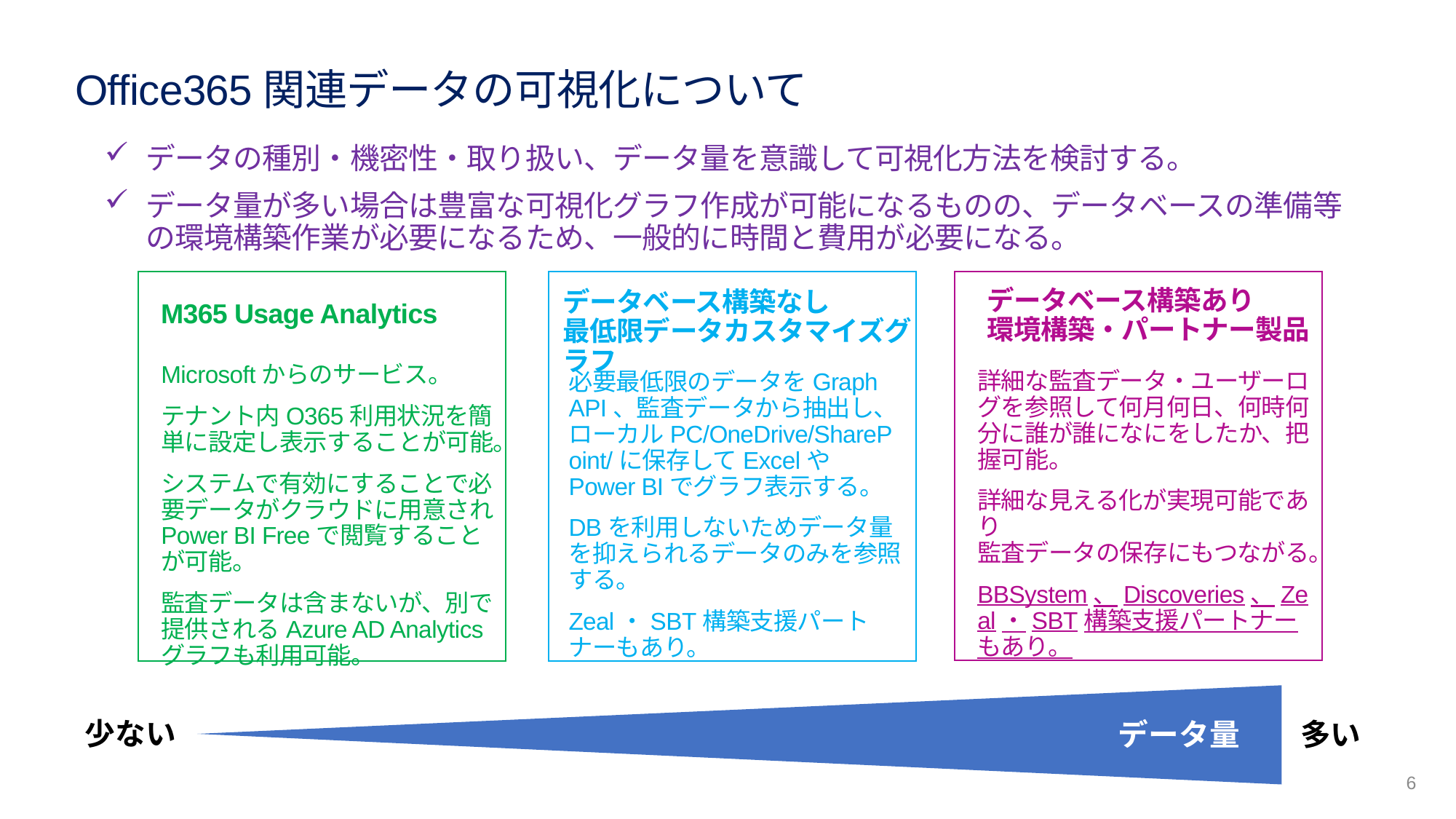

# Office365関連データの可視化について
データの種別・機密性・取り扱い、データ量を意識して可視化方法を検討する。
データ量が多い場合は豊富な可視化グラフ作成が可能になるものの、データベースの準備等の環境構築作業が必要になるため、一般的に時間と費用が必要になる。

データベース構築あり
環境構築・パートナー製品
データベース構築なし
最低限データカスタマイズグラフ
M365 Usage Analytics
Microsoftからのサービス。
テナント内O365利用状況を簡単に設定し表示することが可能。
システムで有効にすることで必要データがクラウドに用意されPower BI Freeで閲覧することが可能。
監査データは含まないが、別で提供されるAzure AD Analyticsグラフも利用可能。
詳細な監査データ・ユーザーログを参照して何月何日、何時何分に誰が誰になにをしたか、把握可能。
詳細な見える化が実現可能であり
監査データの保存にもつながる。
BBSystem、Discoveries、Zeal・SBT構築支援パートナーもあり。
必要最低限のデータをGraph API、監査データから抽出し、ローカルPC/OneDrive/SharePoint/に保存してExcelやPower BIでグラフ表示する。
DBを利用しないためデータ量を抑えられるデータのみを参照する。
Zeal・SBT構築支援パートナーもあり。
少ない
データ量
多い
6